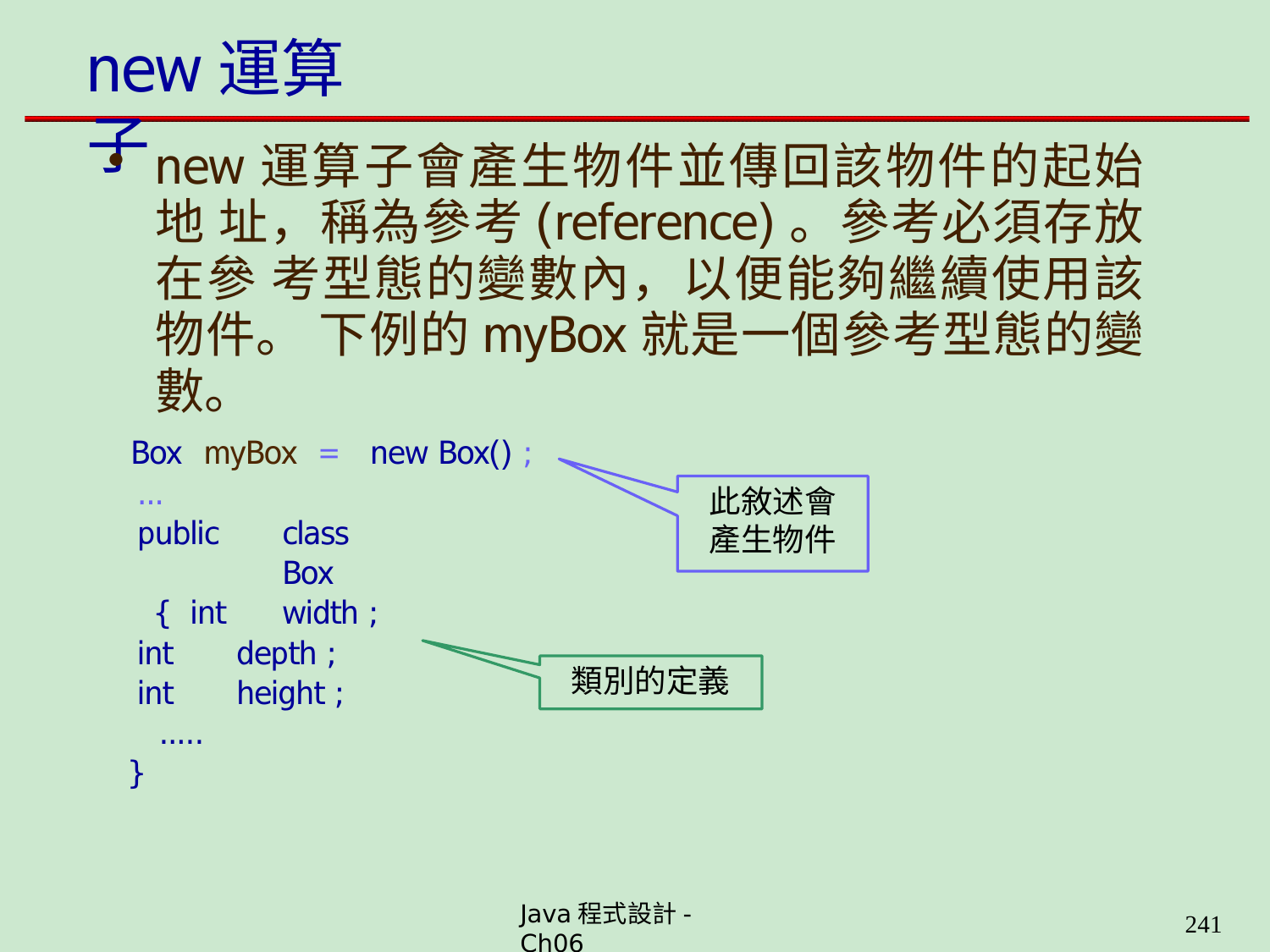

# new運算子
new運算子會產生物件並傳回該物件的起始地 址，稱為參考(reference)。參考必須存放在參 考型態的變數內，以便能夠繼續使用該物件。 下例的myBox就是一個參考型態的變數。
Box	myBox	=	new Box() ;
…
public	class	Box {  int	width ;
int	depth ;
int	height ;
…..
}

此敘述會 產生物件

類別的定義
Java程式設計-Ch06
241